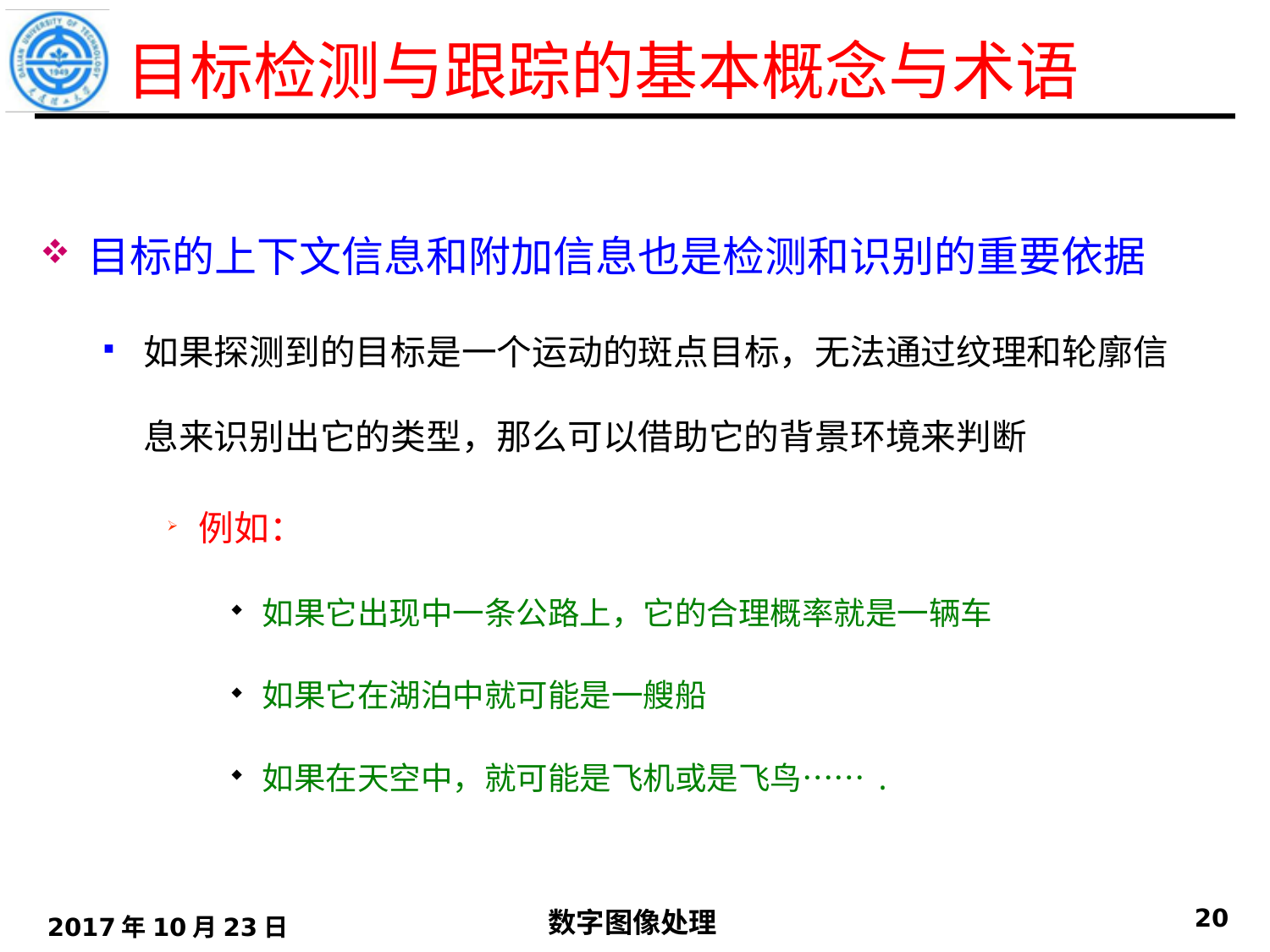

目标检测与跟踪的基本概念与术语
目标的上下文信息和附加信息也是检测和识别的重要依据
如果探测到的目标是一个运动的斑点目标，无法通过纹理和轮廓信息来识别出它的类型，那么可以借助它的背景环境来判断
例如：
如果它出现中一条公路上，它的合理概率就是一辆车
如果它在湖泊中就可能是一艘船
如果在天空中，就可能是飞机或是飞鸟…….